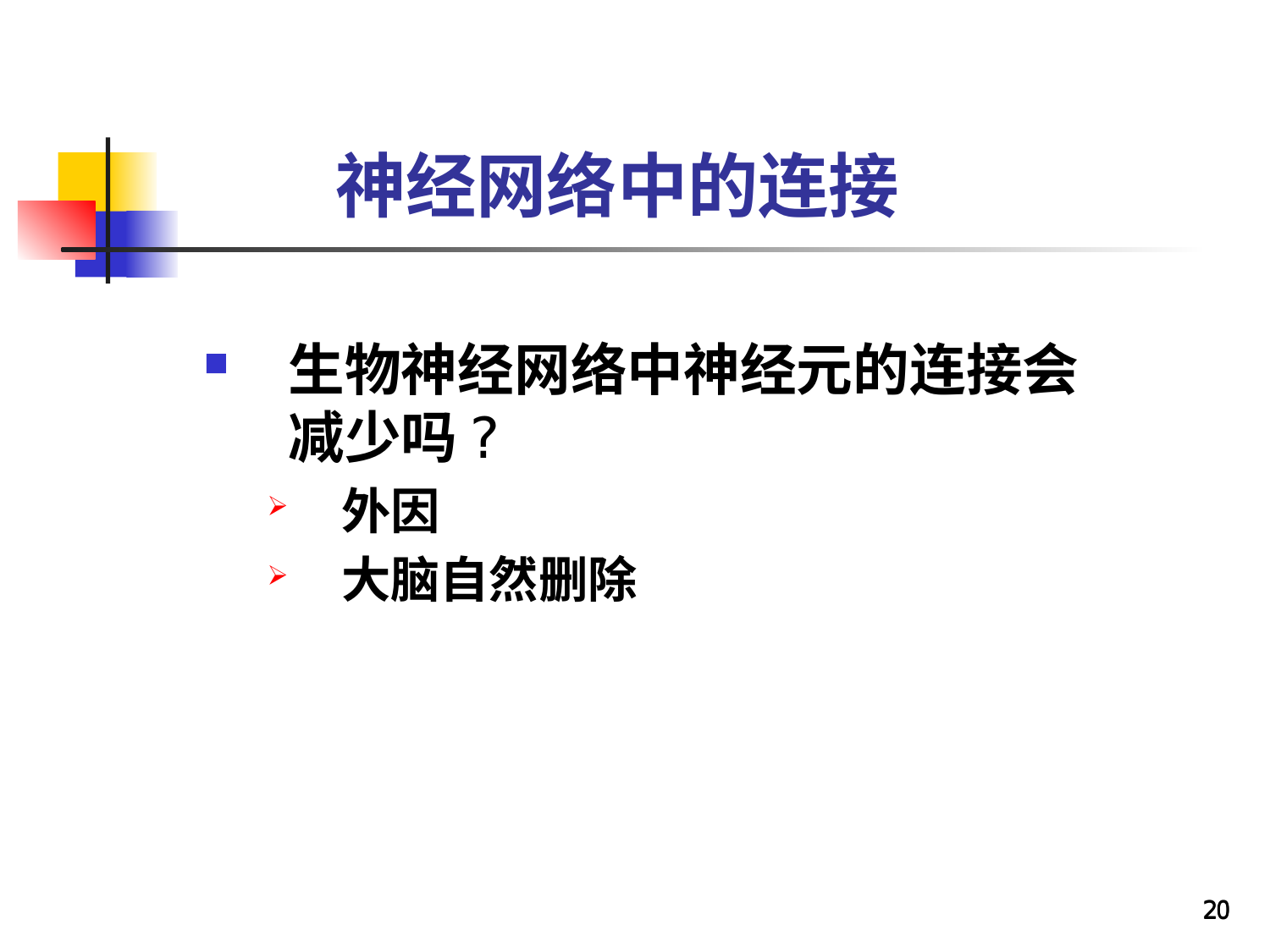

神经网络中的连接
生物神经网络中神经元的连接会减少吗?
外因
大脑自然删除
20
20